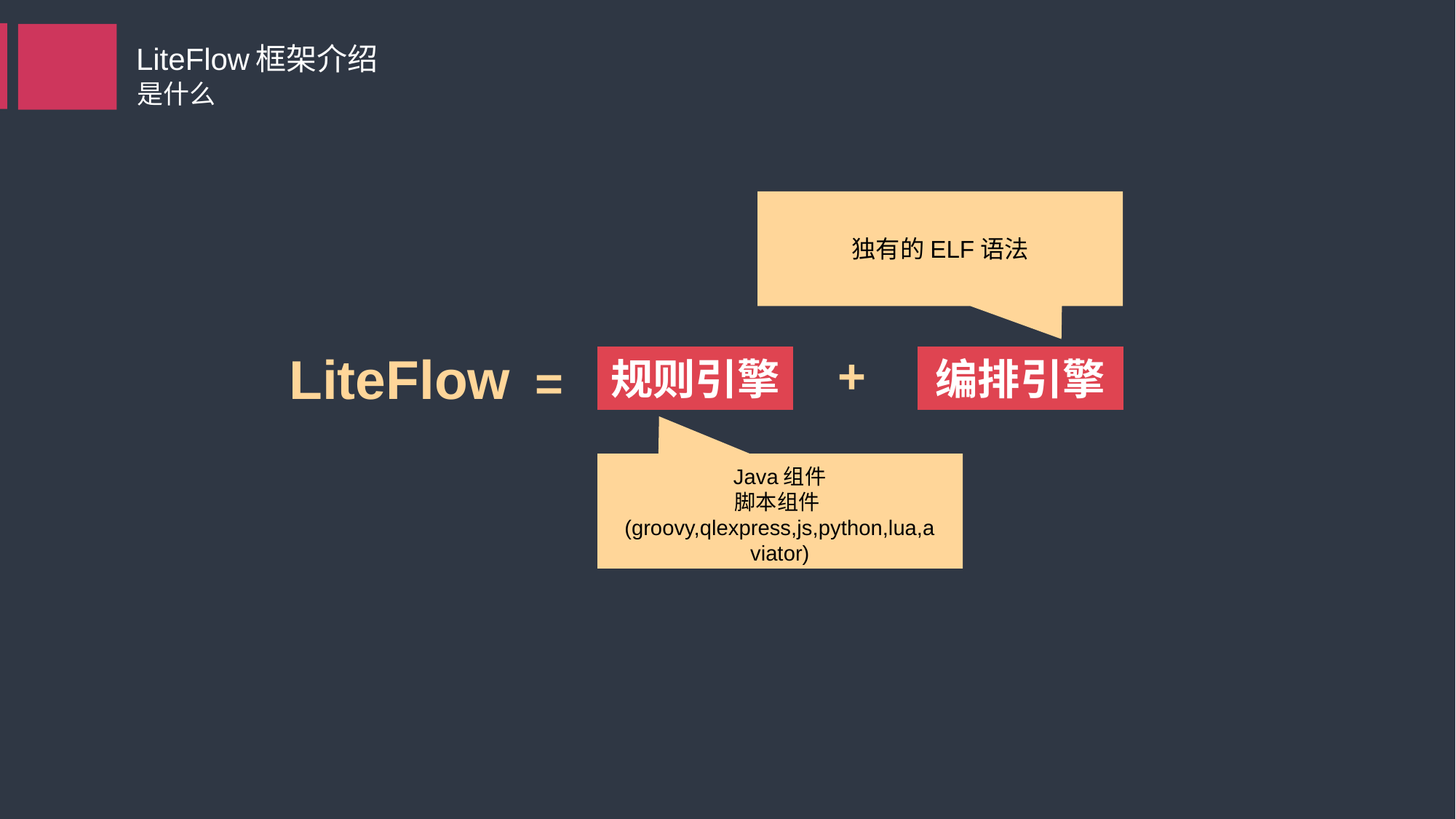

LiteFlow框架介绍
是什么
独有的ELF语法
LiteFlow
+
=
规则引擎
编排引擎

Java组件
脚本组件(groovy,qlexpress,js,python,lua,aviator)